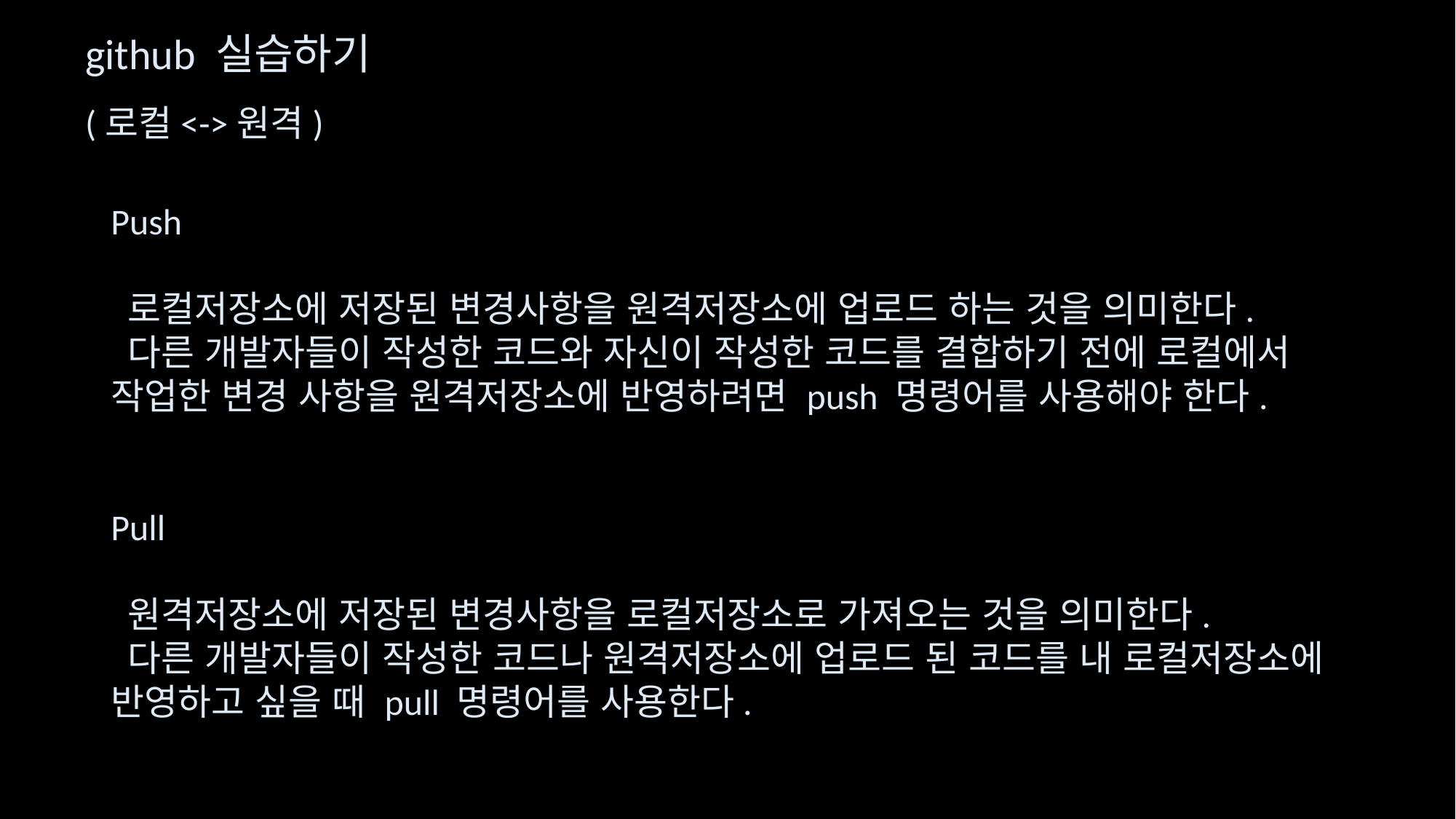

github 실습하기
(로컬<->원격)
# Push 로컬저장소에 저장된 변경사항을 원격저장소에 업로드 하는 것을 의미한다. 다른 개발자들이 작성한 코드와 자신이 작성한 코드를 결합하기 전에 로컬에서 작업한 변경 사항을 원격저장소에 반영하려면 push 명령어를 사용해야 한다. Pull 원격저장소에 저장된 변경사항을 로컬저장소로 가져오는 것을 의미한다. 다른 개발자들이 작성한 코드나 원격저장소에 업로드 된 코드를 내 로컬저장소에 반영하고 싶을 때 pull 명령어를 사용한다.